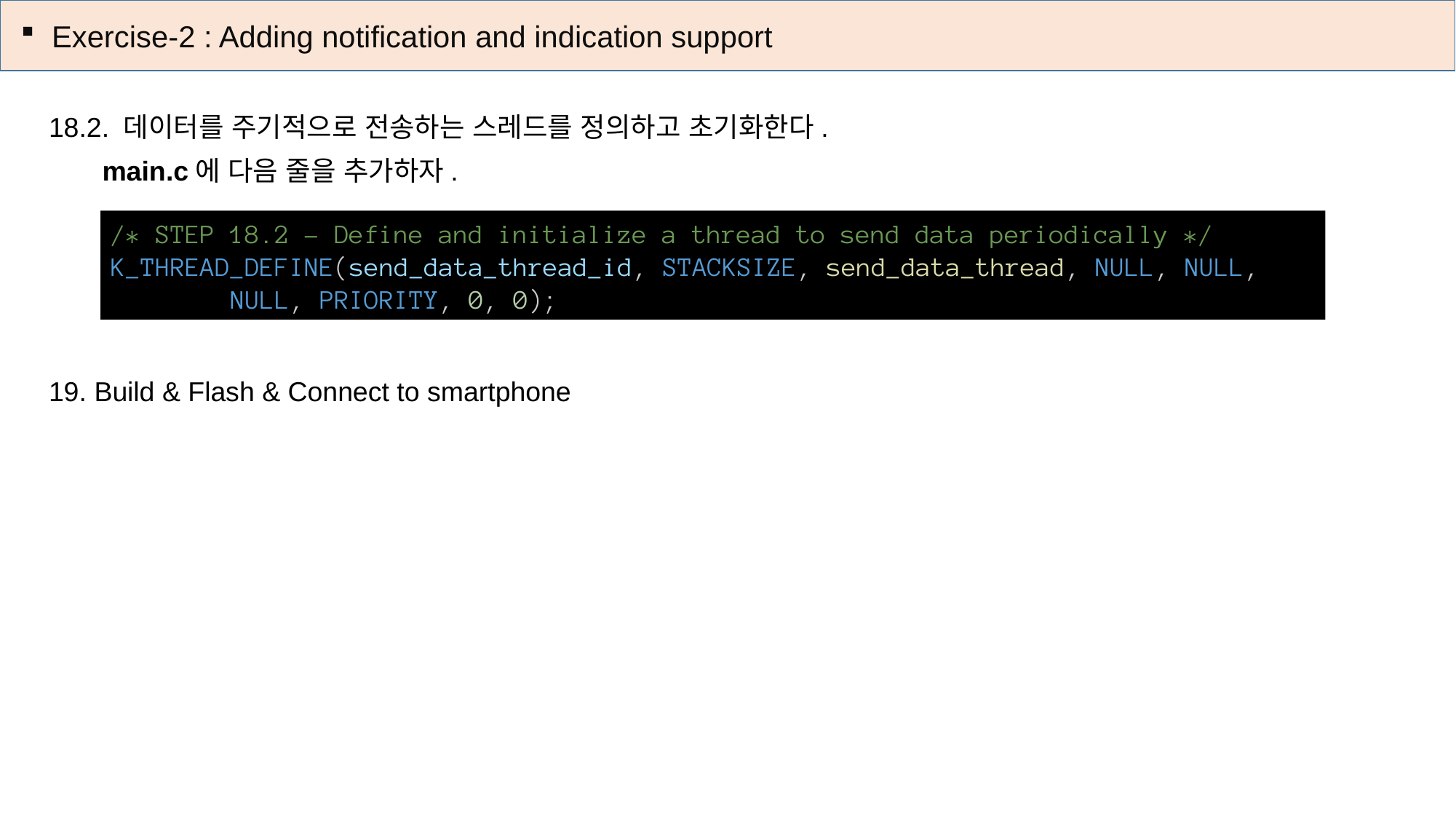

Exercise-2 : Adding notification and indication support
18.2. 데이터를 주기적으로 전송하는 스레드를 정의하고 초기화한다.
       main.c에 다음 줄을 추가하자.

19. Build & Flash & Connect to smartphone

/* STEP 18.2 - Define and initialize a thread to send data periodically */
K_THREAD_DEFINE(send_data_thread_id, STACKSIZE, send_data_thread, NULL, NULL,
        NULL, PRIORITY, 0, 0);